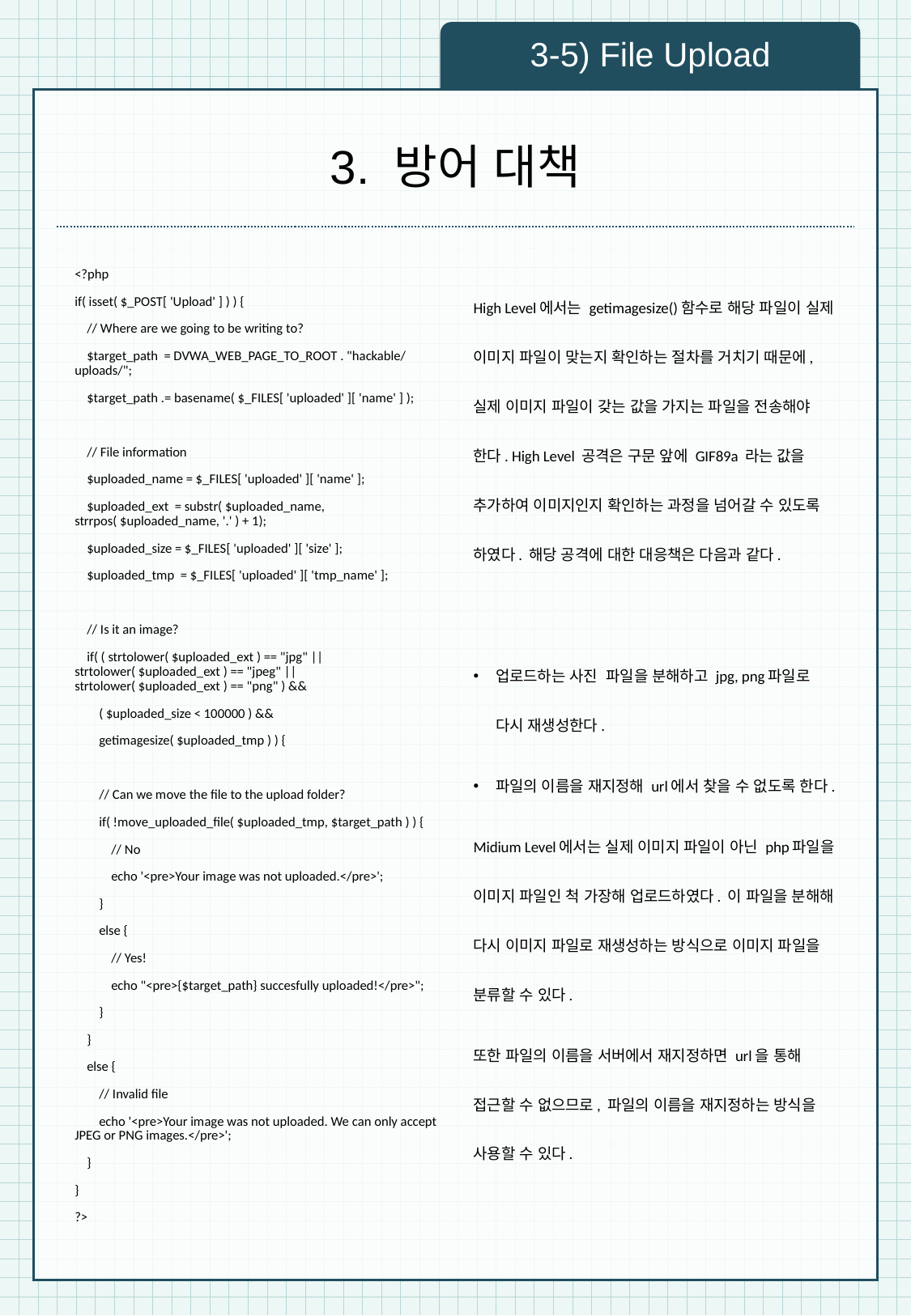

3-5) File Upload

# 3. 방어 대책
<?php
if( isset( $_POST[ 'Upload' ] ) ) {
    // Where are we going to be writing to?
    $target_path  = DVWA_WEB_PAGE_TO_ROOT . "hackable/uploads/";
    $target_path .= basename( $_FILES[ 'uploaded' ][ 'name' ] );

    // File information
    $uploaded_name = $_FILES[ 'uploaded' ][ 'name' ];
    $uploaded_ext  = substr( $uploaded_name, strrpos( $uploaded_name, '.' ) + 1);
    $uploaded_size = $_FILES[ 'uploaded' ][ 'size' ];
    $uploaded_tmp  = $_FILES[ 'uploaded' ][ 'tmp_name' ];

    // Is it an image?
    if( ( strtolower( $uploaded_ext ) == "jpg" || strtolower( $uploaded_ext ) == "jpeg" || strtolower( $uploaded_ext ) == "png" ) &&
        ( $uploaded_size < 100000 ) &&
        getimagesize( $uploaded_tmp ) ) {

        // Can we move the file to the upload folder?
        if( !move_uploaded_file( $uploaded_tmp, $target_path ) ) {
            // No
            echo '<pre>Your image was not uploaded.</pre>';
        }
        else {
            // Yes!
            echo "<pre>{$target_path} succesfully uploaded!</pre>";
        }
    }
    else {
        // Invalid file
        echo '<pre>Your image was not uploaded. We can only accept JPEG or PNG images.</pre>';
    }
}
?>
High Level에서는 getimagesize()함수로 해당 파일이 실제 이미지 파일이 맞는지 확인하는 절차를 거치기 때문에, 실제 이미지 파일이 갖는 값을 가지는 파일을 전송해야 한다. High Level 공격은 구문 앞에 GIF89a 라는 값을 추가하여 이미지인지 확인하는 과정을 넘어갈 수 있도록 하였다. 해당 공격에 대한 대응책은 다음과 같다.

업로드하는 사진  파일을 분해하고 jpg, png파일로 다시 재생성한다.
파일의 이름을 재지정해 url에서 찾을 수 없도록 한다.
Midium Level에서는 실제 이미지 파일이 아닌 php파일을 이미지 파일인 척 가장해 업로드하였다. 이 파일을 분해해 다시 이미지 파일로 재생성하는 방식으로 이미지 파일을 분류할 수 있다.
또한 파일의 이름을 서버에서 재지정하면 url을 통해 접근할 수 없으므로, 파일의 이름을 재지정하는 방식을 사용할 수 있다.